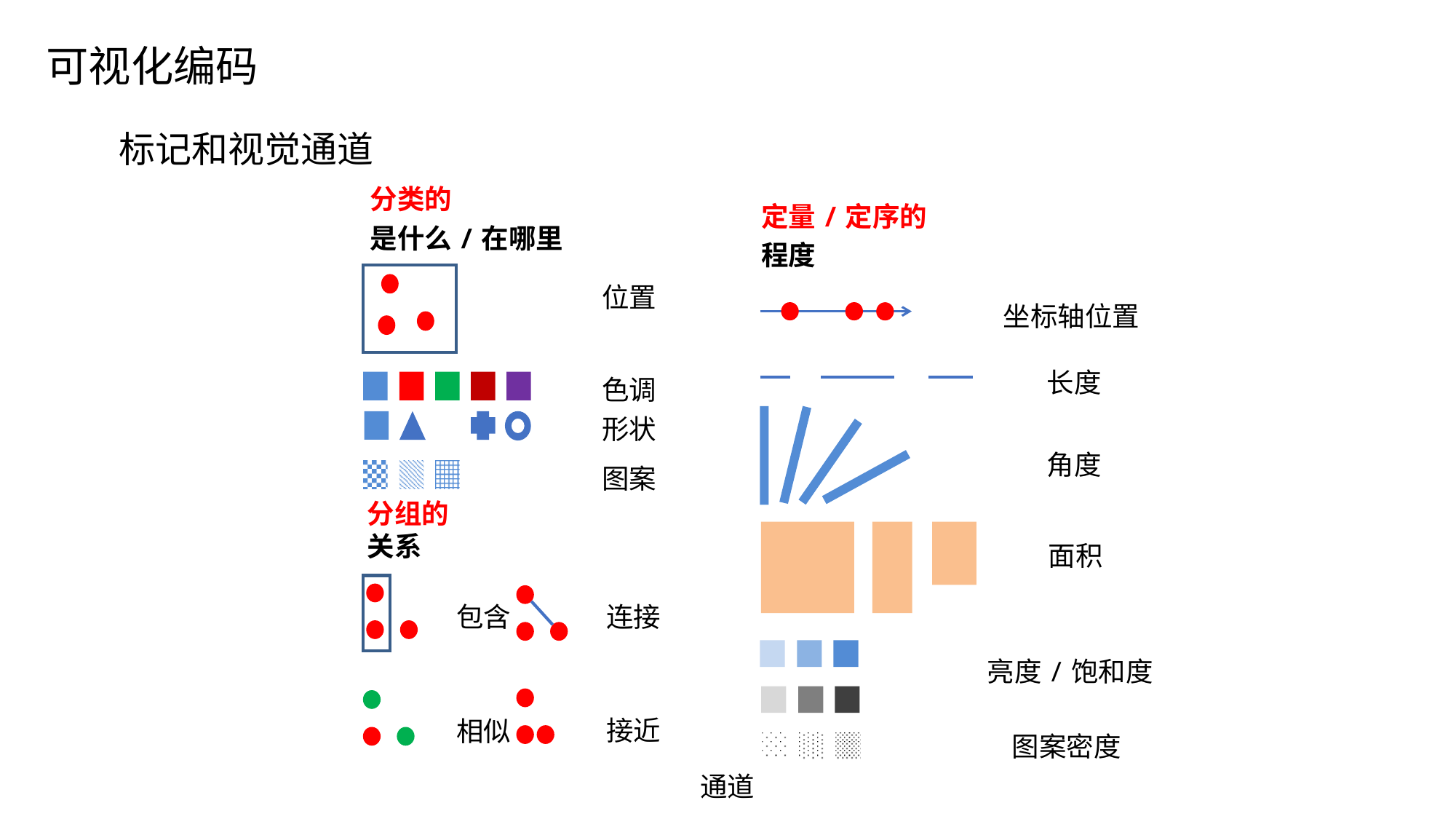

可视化编码
标记和视觉通道
分类的
是什么/在哪里

位置
色调

形状

图案

定量/定序的
程度
坐标轴位置

长度

角度

面积

亮度/饱和度

图案密度

分组的
关系

连接
包含

接近
相似
通道